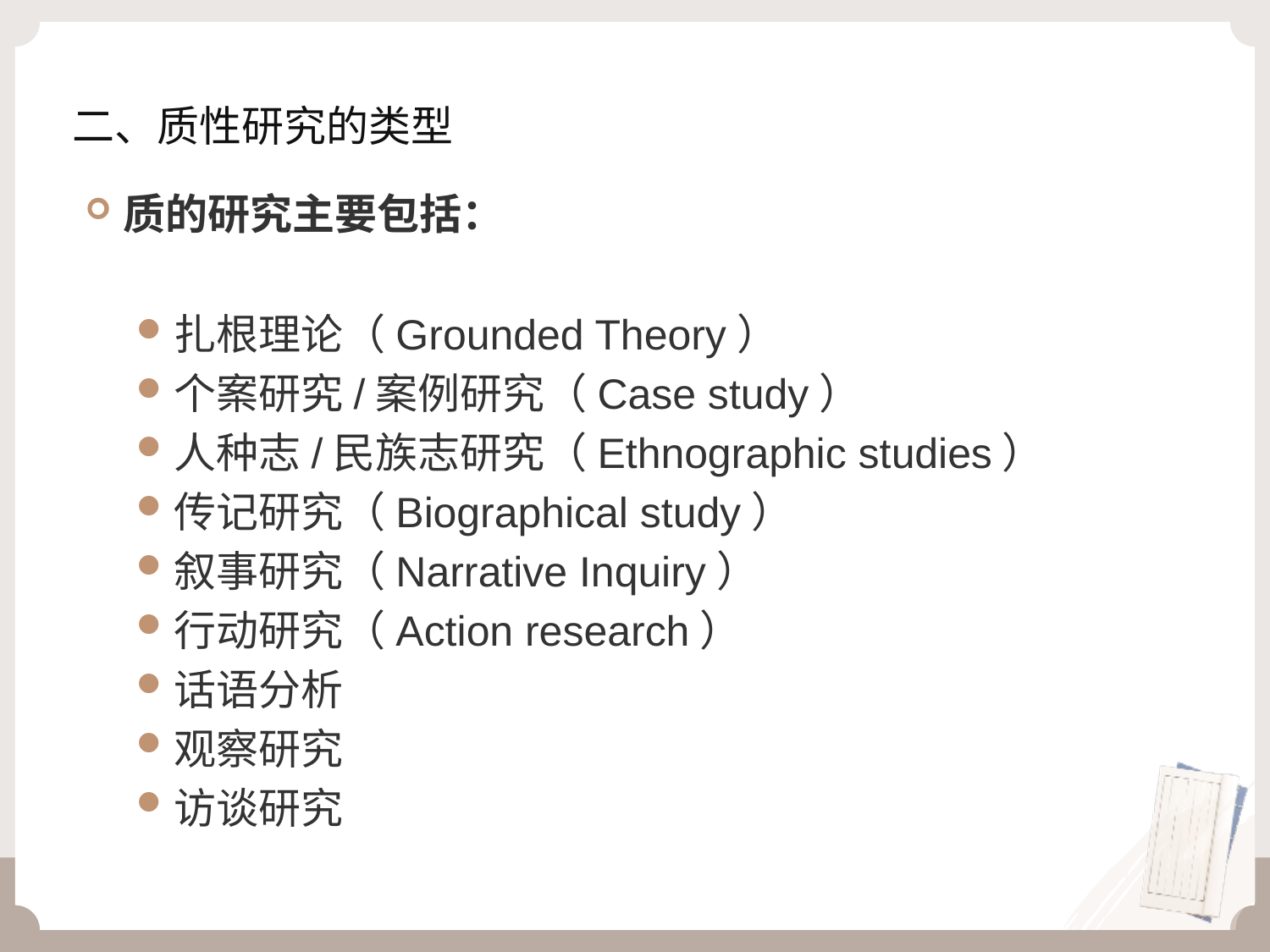

# 二、质性研究的类型
质的研究主要包括：

扎根理论（Grounded Theory）
个案研究/案例研究（Case study）
人种志/民族志研究（Ethnographic studies）
传记研究（Biographical study）
叙事研究（Narrative Inquiry）
行动研究（Action research）
话语分析
观察研究
访谈研究